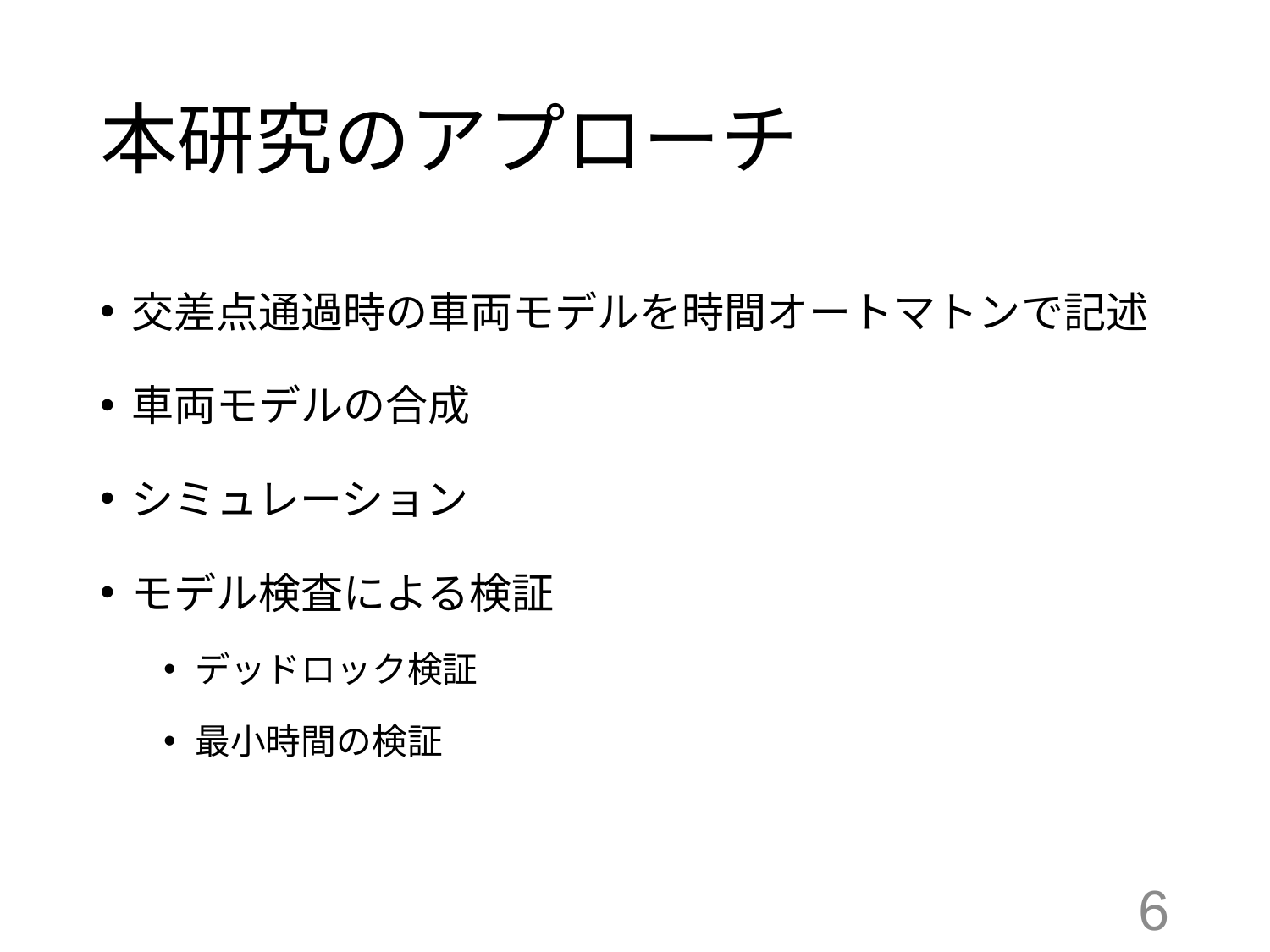

# 本研究のアプローチ
交差点通過時の車両モデルを時間オートマトンで記述
車両モデルの合成
シミュレーション
モデル検査による検証
デッドロック検証
最小時間の検証
6